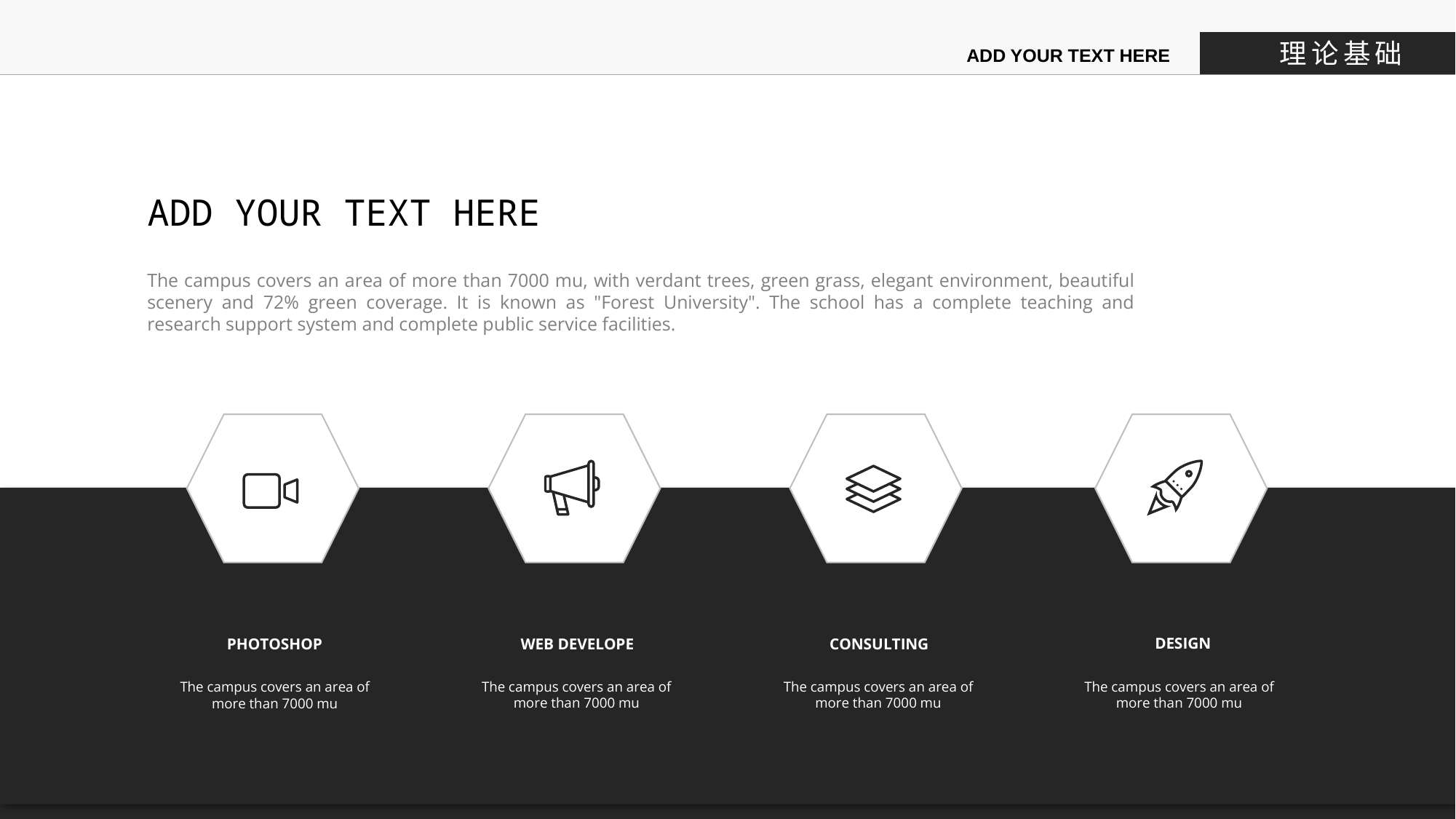

理论基础
ADD YOUR TEXT HERE
ADD YOUR TEXT HERE
The campus covers an area of more than 7000 mu, with verdant trees, green grass, elegant environment, beautiful scenery and 72% green coverage. It is known as "Forest University". The school has a complete teaching and research support system and complete public service facilities.

DESIGN
The campus covers an area of more than 7000 mu
WEB DEVELOPE
The campus covers an area of more than 7000 mu
CONSULTING
The campus covers an area of more than 7000 mu
PHOTOSHOP
The campus covers an area of more than 7000 mu